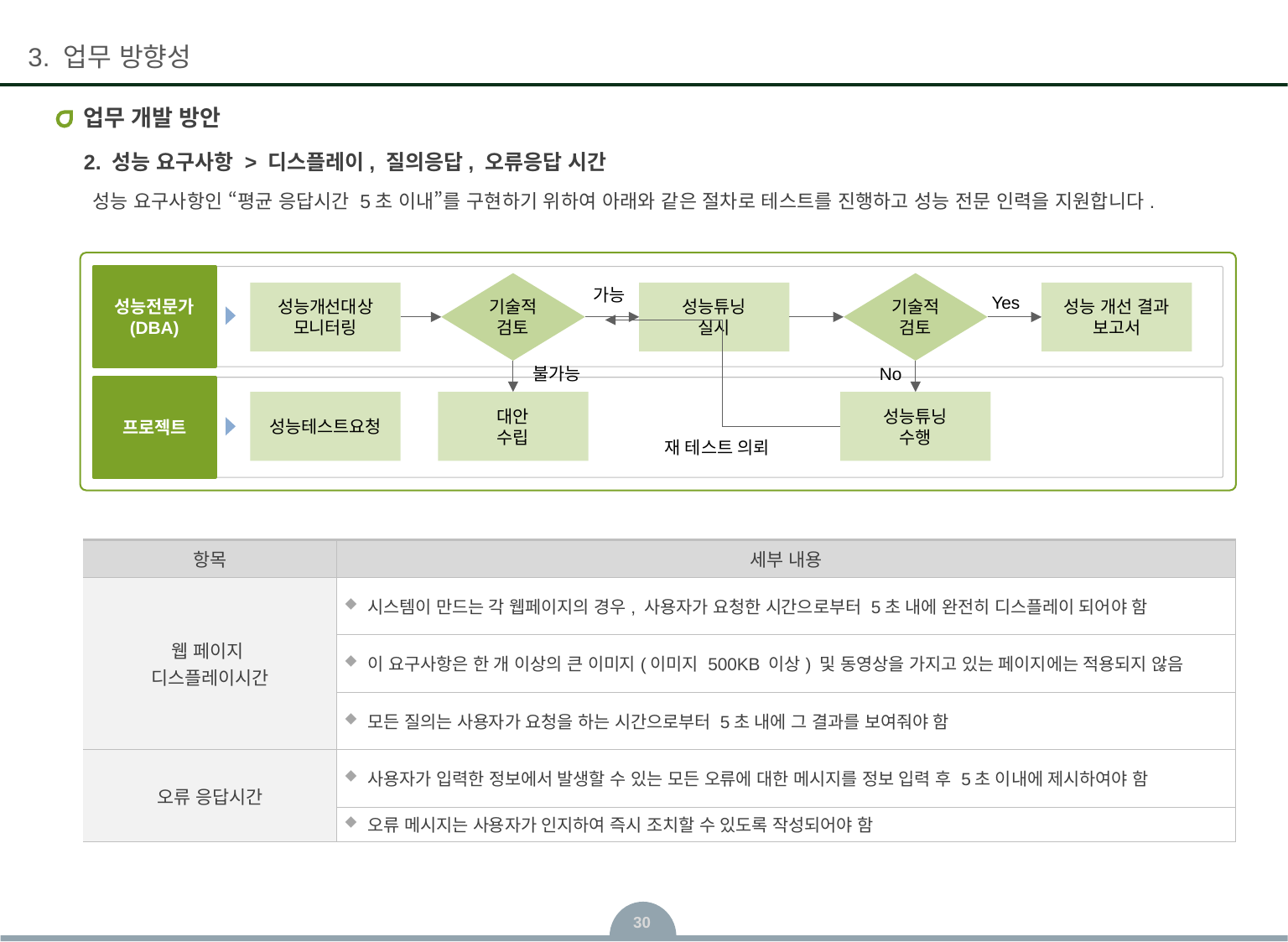

# 업무 개발 방안
2. 성능 요구사항 > 디스플레이, 질의응답, 오류응답 시간
성능 요구사항인 “평균 응답시간 5초 이내”를 구현하기 위하여 아래와 같은 절차로 테스트를 진행하고 성능 전문 인력을 지원합니다.

성능전문가
(DBA)

프로젝트

기술적
검토
기술적
검토
성능개선대상
모니터링
성능튜닝
실시
성능 개선 결과
보고서
가능
Yes
불가능
No
성능튜닝
수행
성능테스트요청
대안
수립
재 테스트 의뢰
| 항목 | 세부 내용 |
| --- | --- |
| 웹 페이지 디스플레이시간 | 시스템이 만드는 각 웹페이지의 경우, 사용자가 요청한 시간으로부터 5초 내에 완전히 디스플레이 되어야 함 |
|  | 이 요구사항은 한 개 이상의 큰 이미지(이미지 500KB 이상) 및 동영상을 가지고 있는 페이지에는 적용되지 않음 |
|  | 모든 질의는 사용자가 요청을 하는 시간으로부터 5초 내에 그 결과를 보여줘야 함 |
| 오류 응답시간 | 사용자가 입력한 정보에서 발생할 수 있는 모든 오류에 대한 메시지를 정보 입력 후 5초 이내에 제시하여야 함 |
|  | 오류 메시지는 사용자가 인지하여 즉시 조치할 수 있도록 작성되어야 함 |